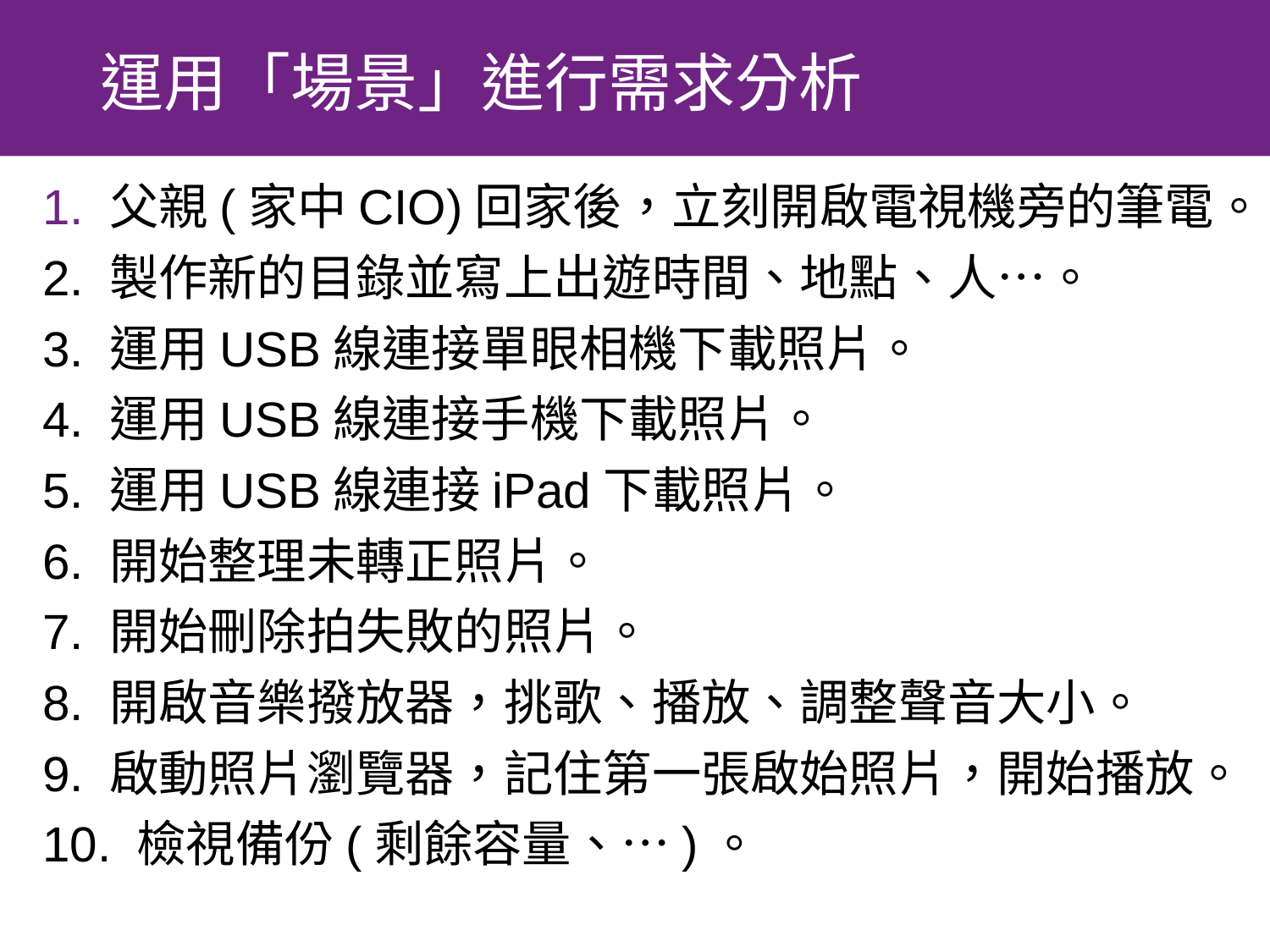

# 運用「場景」進行需求分析
1. 父親(家中CIO)回家後，立刻開啟電視機旁的筆電。
2. 製作新的目錄並寫上出遊時間、地點、人…。
3. 運用USB線連接單眼相機下載照片。
4. 運用USB線連接手機下載照片。
5. 運用USB線連接iPad下載照片。
6. 開始整理未轉正照片。
7. 開始刪除拍失敗的照片。
8. 開啟音樂撥放器，挑歌、播放、調整聲音大小。
9. 啟動照片瀏覽器，記住第一張啟始照片，開始播放。
10. 檢視備份(剩餘容量、…)。